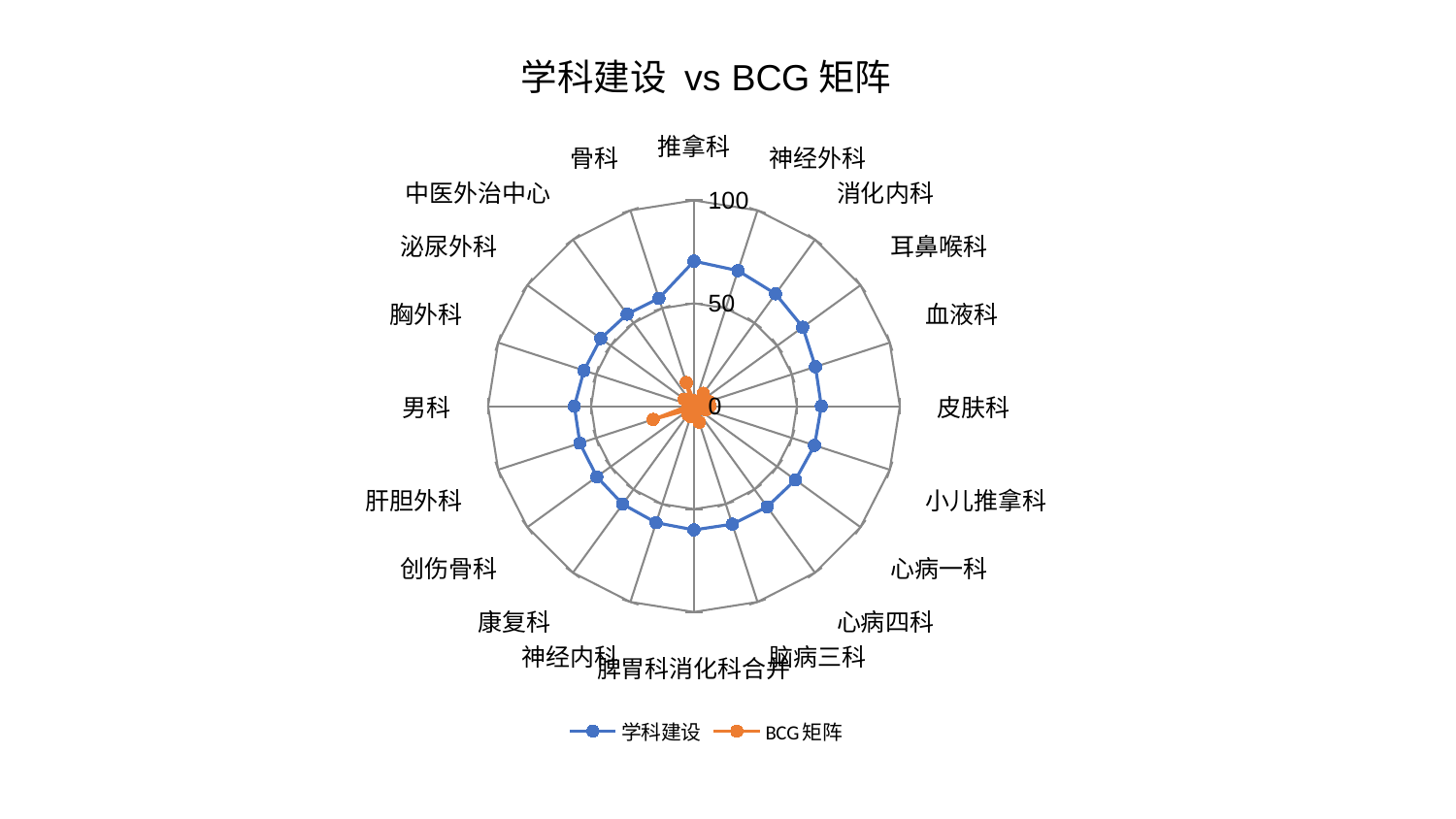

### Chart: 学科建设 vs BCG矩阵

| Category | 学科建设 | BCG矩阵 |
|---|---|---|
| 推拿科 | 70.47637737820888 | 2.6820466564690633 |
| 神经外科 | 69.24498430806847 | 1.8303597713172672 |
| 消化内科 | 67.46908252060871 | 7.750541548760951 |
| 耳鼻喉科 | 65.31548998878053 | 5.425889740090743 |
| 血液科 | 62.07164703809124 | 7.632398493486481 |
| 皮肤科 | 61.8621053830943 | 7.845070514401632 |
| 小儿推拿科 | 61.59498475418711 | 5.964526905784565 |
| 心病一科 | 60.953372605712794 | 2.315141895408148 |
| 心病四科 | 60.44788789056945 | 1.5279603976756455 |
| 脑病三科 | 60.277913736367054 | 8.15114041728563 |
| 脾胃科消化科合并 | 60.1131496916867 | 4.269385122668163 |
| 神经内科 | 59.52800939679366 | 5.315436403124729 |
| 康复科 | 58.86457286777795 | 5.027112181434972 |
| 创伤骨科 | 58.34800356418736 | 2.9089022706157777 |
| 肝胆外科 | 58.26412272098901 | 20.862700077844217 |
| 男科 | 58.084591777848566 | 3.1427577790153576 |
| 胸外科 | 56.173736110956334 | 1.4004519651788747 |
| 泌尿外科 | 55.97344318464666 | 5.844378116278682 |
| 中医外治中心 | 55.26363358945309 | 2.6646302735262575 |
| 骨科 | 55.112971509391286 | 12.08023704390662 |
20